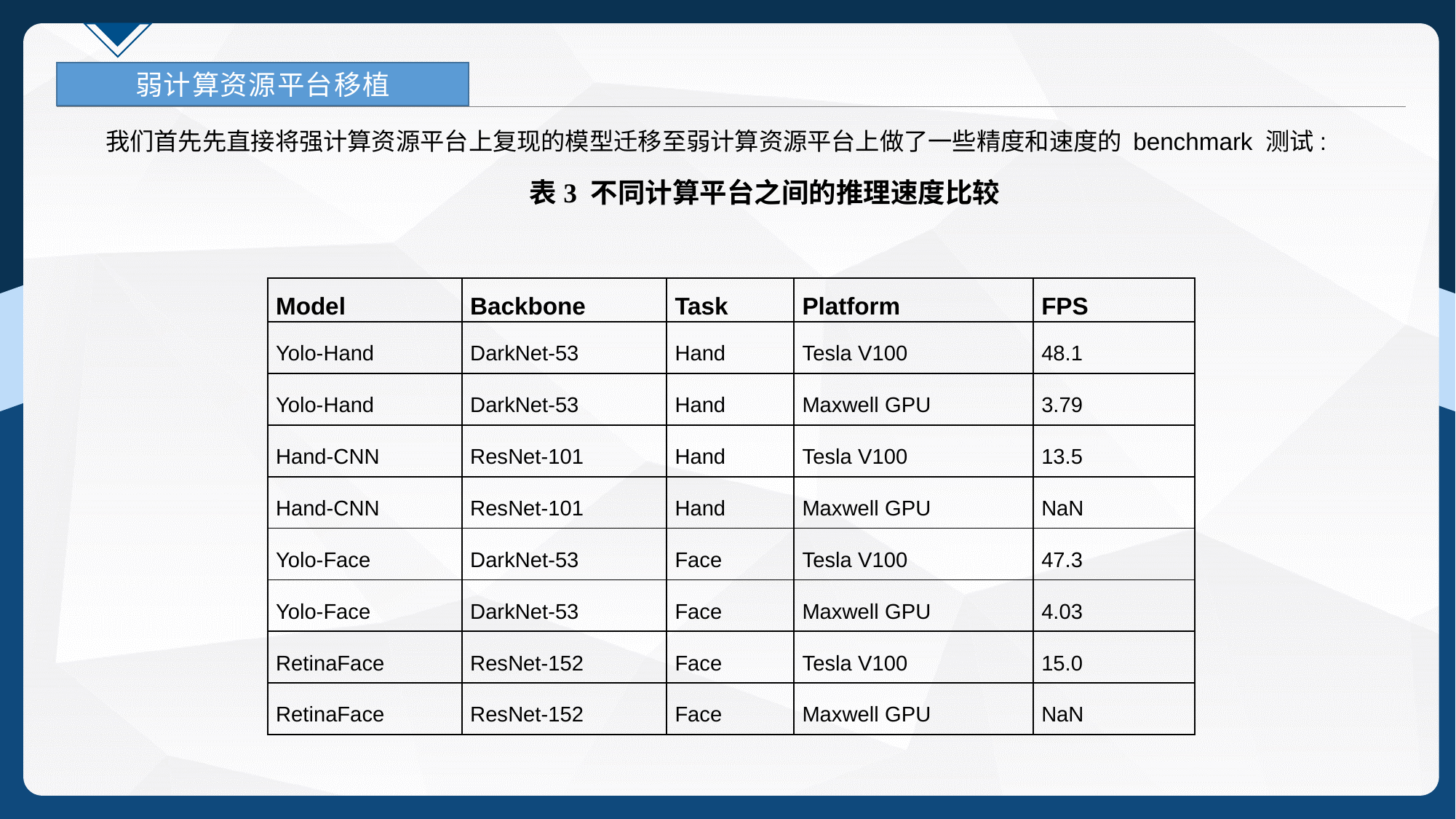

弱计算资源平台移植

      我们首先先直接将强计算资源平台上复现的模型迁移至弱计算资源平台上做了一些精度和速度的 benchmark 测试:

表3 不同计算平台之间的推理速度比较
| Model | Backbone | Task | Platform | FPS |
| --- | --- | --- | --- | --- |
| Yolo-Hand | DarkNet-53 | Hand | Tesla V100 | 48.1 |
| Yolo-Hand | DarkNet-53 | Hand | Maxwell GPU | 3.79 |
| Hand-CNN | ResNet-101 | Hand | Tesla V100 | 13.5 |
| Hand-CNN | ResNet-101 | Hand | Maxwell GPU | NaN |
| Yolo-Face | DarkNet-53 | Face | Tesla V100 | 47.3 |
| Yolo-Face | DarkNet-53 | Face | Maxwell GPU | 4.03 |
| RetinaFace | ResNet-152 | Face | Tesla V100 | 15.0 |
| RetinaFace | ResNet-152 | Face | Maxwell GPU | NaN |

32